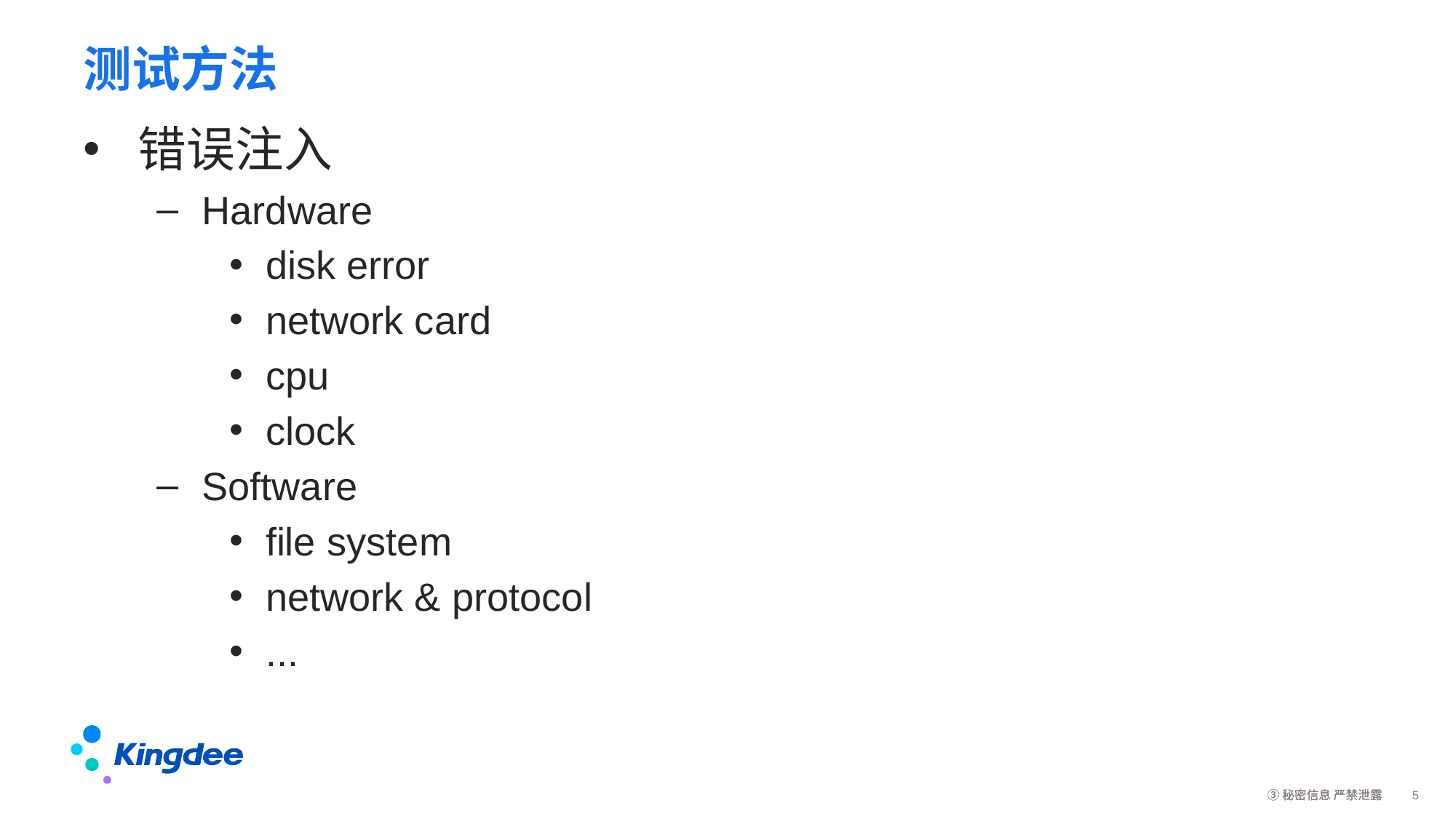

# 测试方法
错误注入
Hardware
disk error
network card
cpu
clock
Software
file system
network & protocol
...